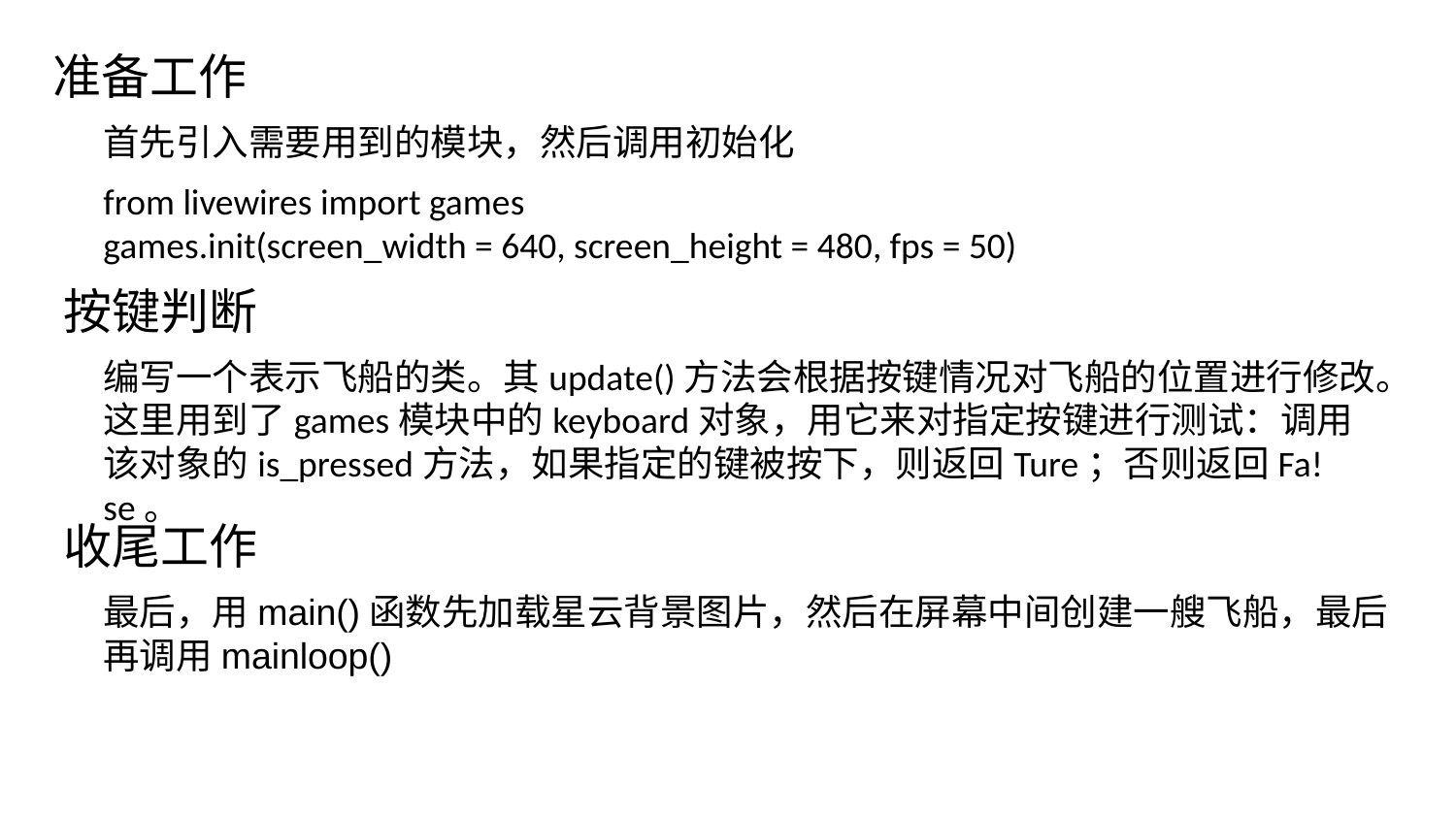

准备工作
首先引入需要用到的模块，然后调用初始化
from livewires import games
games.init(screen_width = 640, screen_height = 480, fps = 50)
按键判断
编写一个表示飞船的类。其update()方法会根据按键情况对飞船的位置进行修改。
这里用到了games模块中的keyboard对象，用它来对指定按键进行测试：调用该对象的is_pressed方法，如果指定的键被按下，则返回Ture；否则返回Fa!se。
收尾工作
最后，用main()函数先加载星云背景图片，然后在屏幕中间创建一艘飞船，最后再调用mainloop()
5